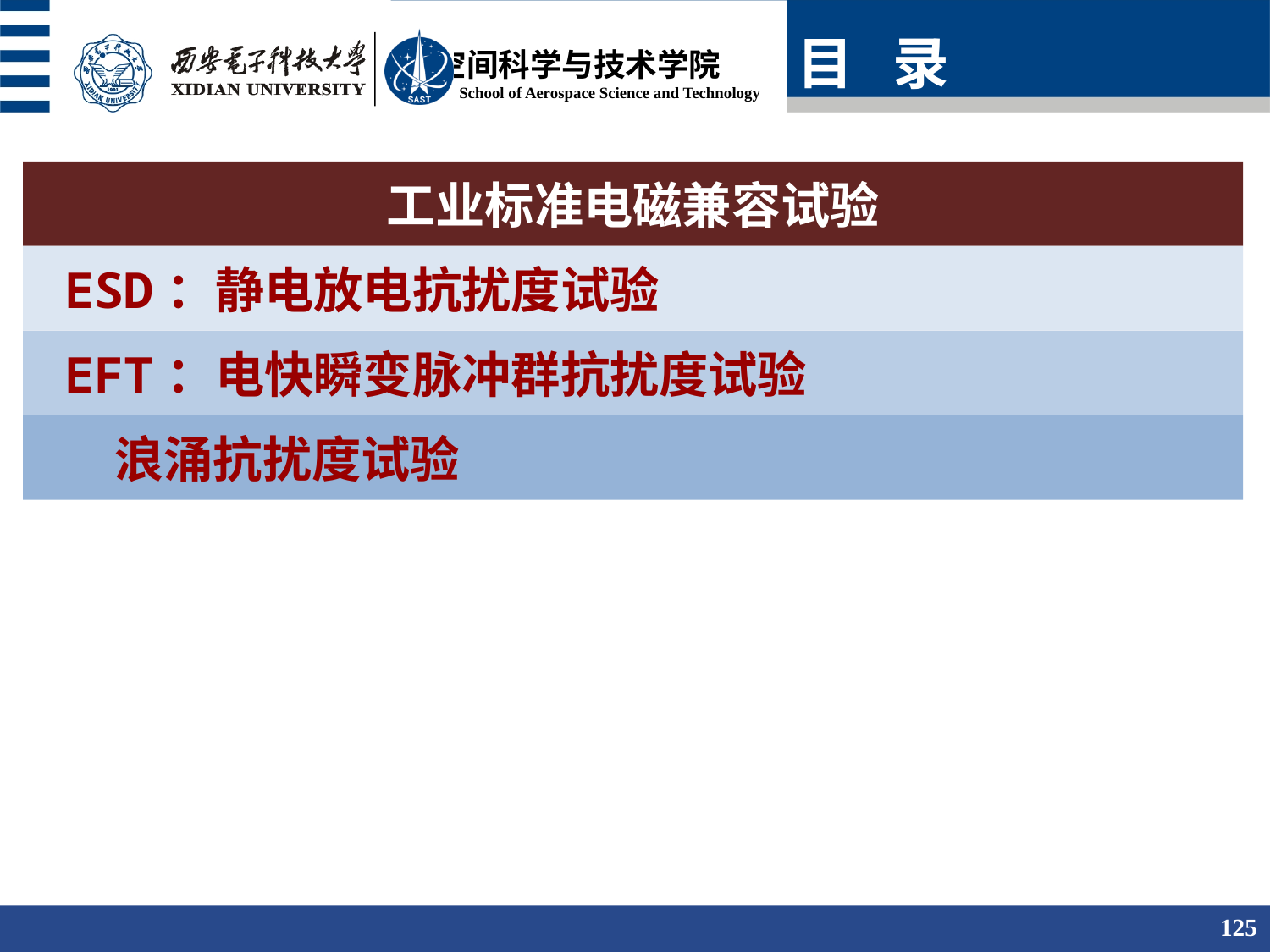

目   录
工业标准电磁兼容试验
 ESD：静电放电抗扰度试验
 EFT：电快瞬变脉冲群抗扰度试验
      浪涌抗扰度试验